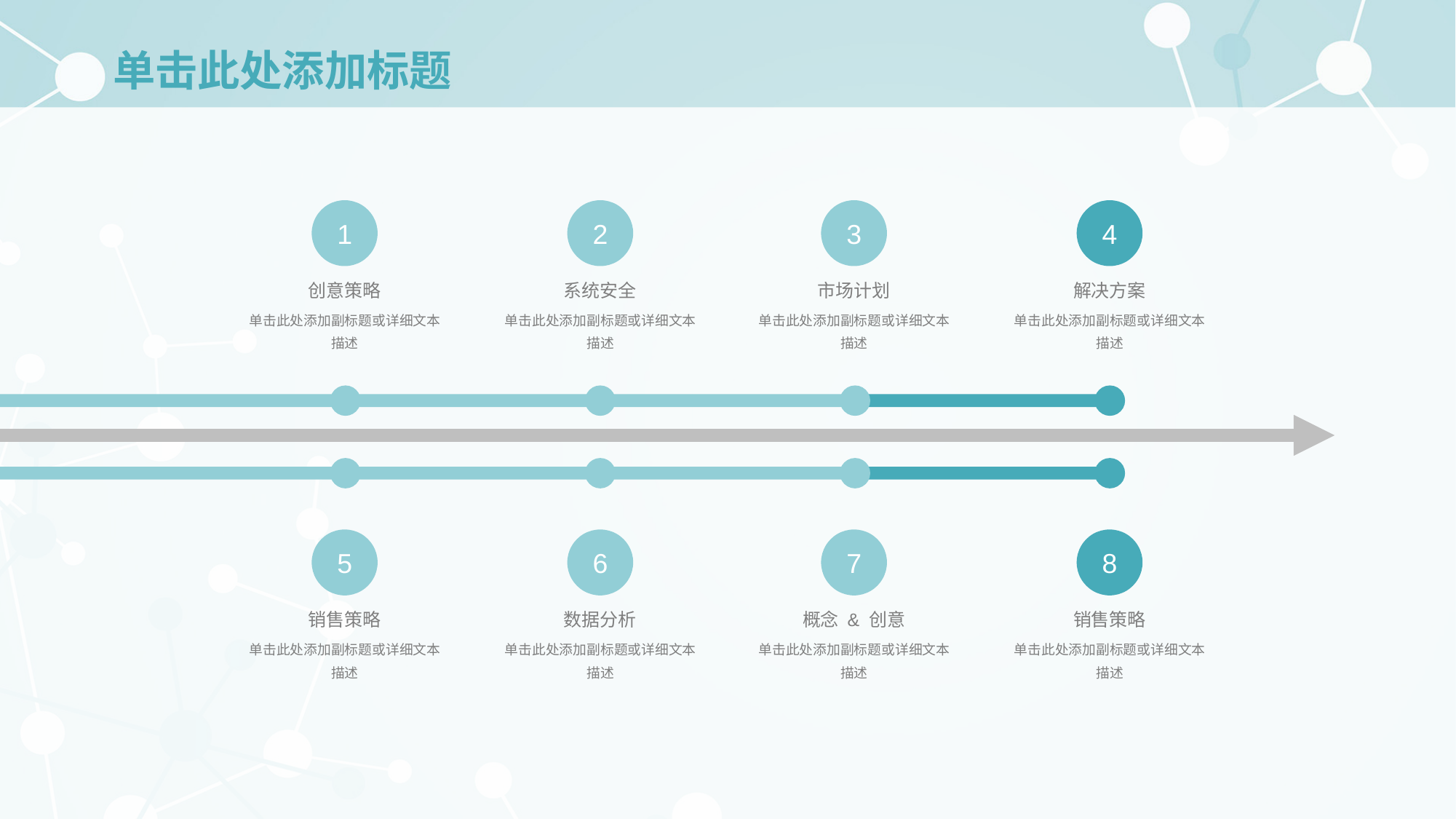

# 单击此处添加标题
1
2
3
4
创意策略
系统安全
市场计划
解决方案
单击此处添加副标题或详细文本描述
单击此处添加副标题或详细文本描述
单击此处添加副标题或详细文本描述
单击此处添加副标题或详细文本描述

5
6
7
8
销售策略
数据分析
概念 & 创意
销售策略
单击此处添加副标题或详细文本描述
单击此处添加副标题或详细文本描述
单击此处添加副标题或详细文本描述
单击此处添加副标题或详细文本描述